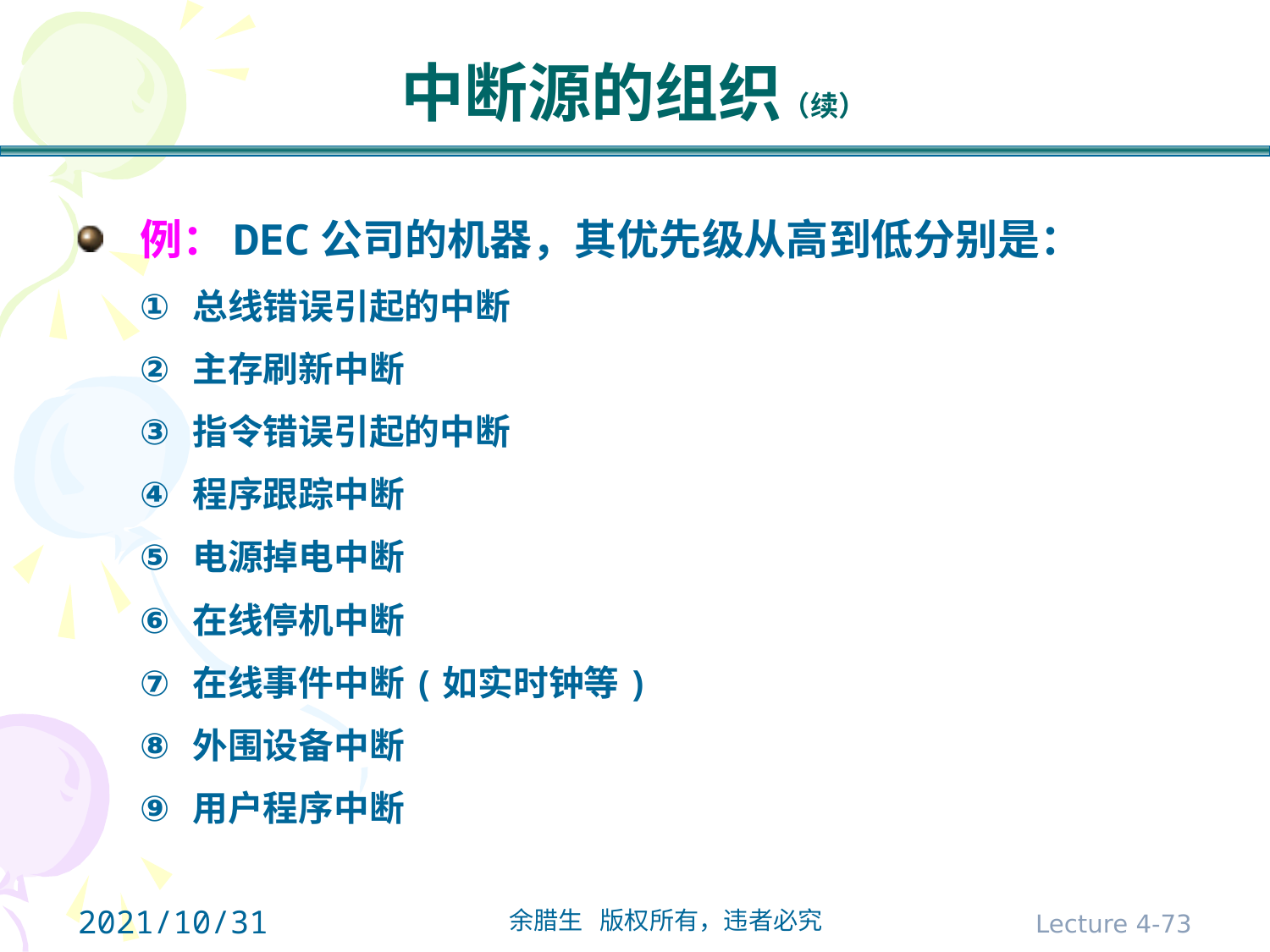

# 中断源的组织（续）
例：DEC公司的机器，其优先级从高到低分别是：
总线错误引起的中断
主存刷新中断
指令错误引起的中断
程序跟踪中断
电源掉电中断
在线停机中断
在线事件中断(如实时钟等)
外围设备中断
用户程序中断
2021/10/31
Lecture 4-73